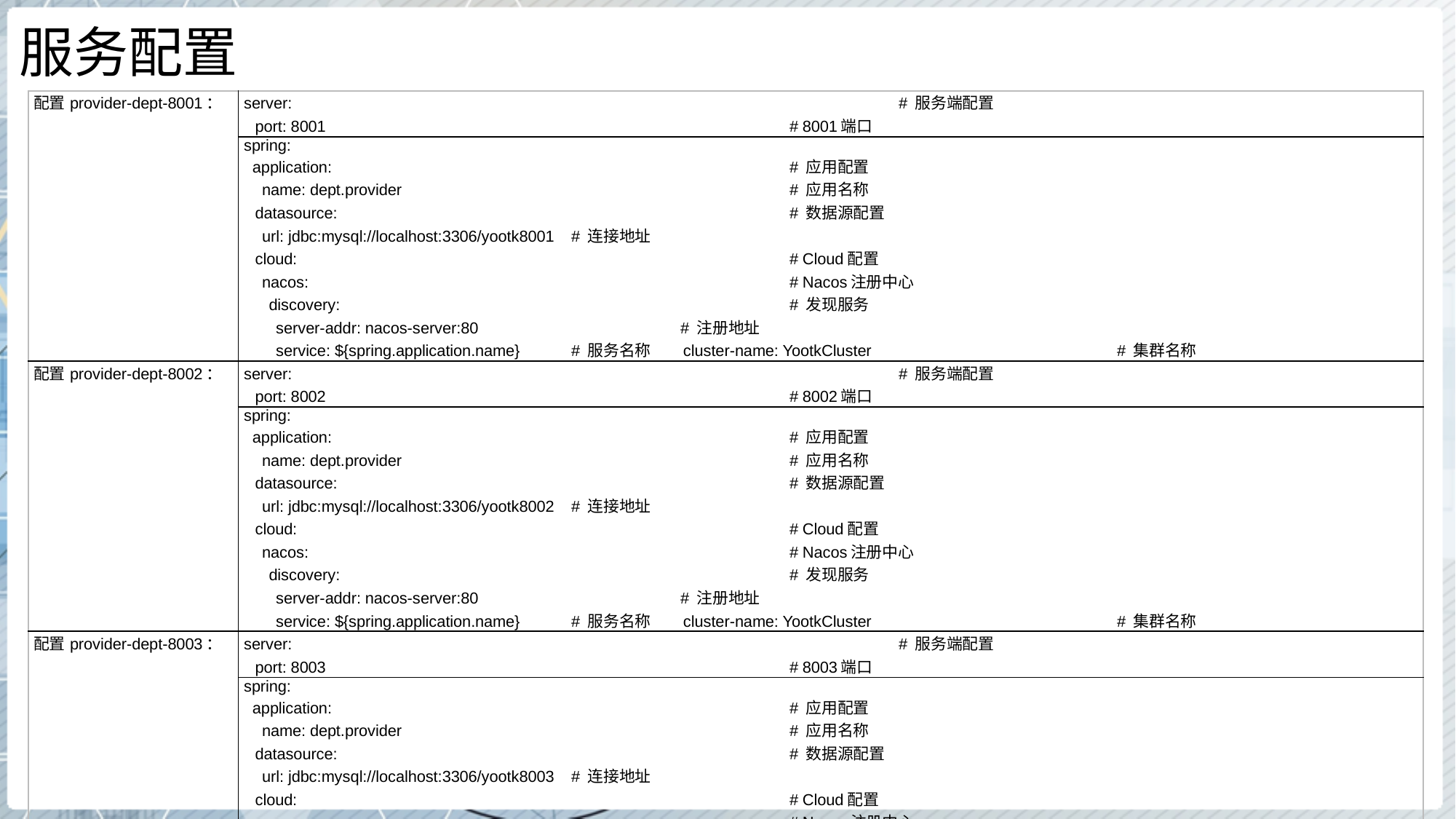

# 服务配置
| 配置provider-dept-8001： | server: # 服务端配置 port: 8001 # 8001端口 |
| --- | --- |
|  | spring: application: # 应用配置 name: dept.provider # 应用名称 datasource: # 数据源配置 url: jdbc:mysql://localhost:3306/yootk8001 # 连接地址 cloud: # Cloud配置 nacos: # Nacos注册中心 discovery: # 发现服务 server-addr: nacos-server:80 # 注册地址 service: ${spring.application.name} # 服务名称 cluster-name: YootkCluster # 集群名称 |
| 配置provider-dept-8002： | server: # 服务端配置 port: 8002 # 8002端口 |
|  | spring: application: # 应用配置 name: dept.provider # 应用名称 datasource: # 数据源配置 url: jdbc:mysql://localhost:3306/yootk8002 # 连接地址 cloud: # Cloud配置 nacos: # Nacos注册中心 discovery: # 发现服务 server-addr: nacos-server:80 # 注册地址 service: ${spring.application.name} # 服务名称 cluster-name: YootkCluster # 集群名称 |
| 配置provider-dept-8003： | server: # 服务端配置 port: 8003 # 8003端口 |
|  | spring: application: # 应用配置 name: dept.provider # 应用名称 datasource: # 数据源配置 url: jdbc:mysql://localhost:3306/yootk8003 # 连接地址 cloud: # Cloud配置 nacos: # Nacos注册中心 discovery: # 发现服务 server-addr: nacos-server:80 # 注册地址 service: ${spring.application.name} # 服务名称 cluster-name: MuyanCluster # 集群名称 |